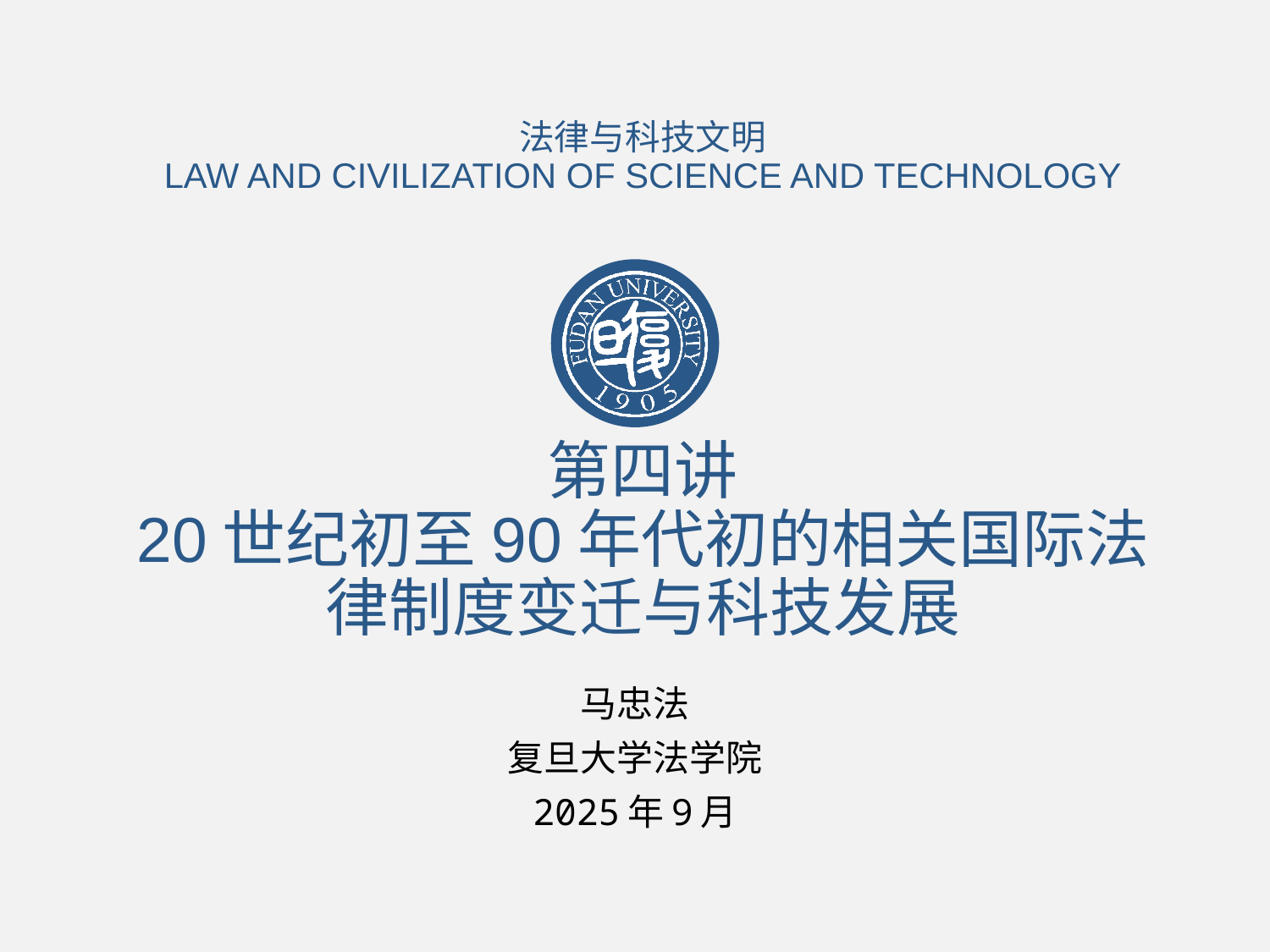

法律与科技文明
LAW AND CIVILIZATION OF SCIENCE AND TECHNOLOGY
# 第四讲 20世纪初至90年代初的相关国际法律制度变迁与科技发展
马忠法
复旦大学法学院
2025年9月